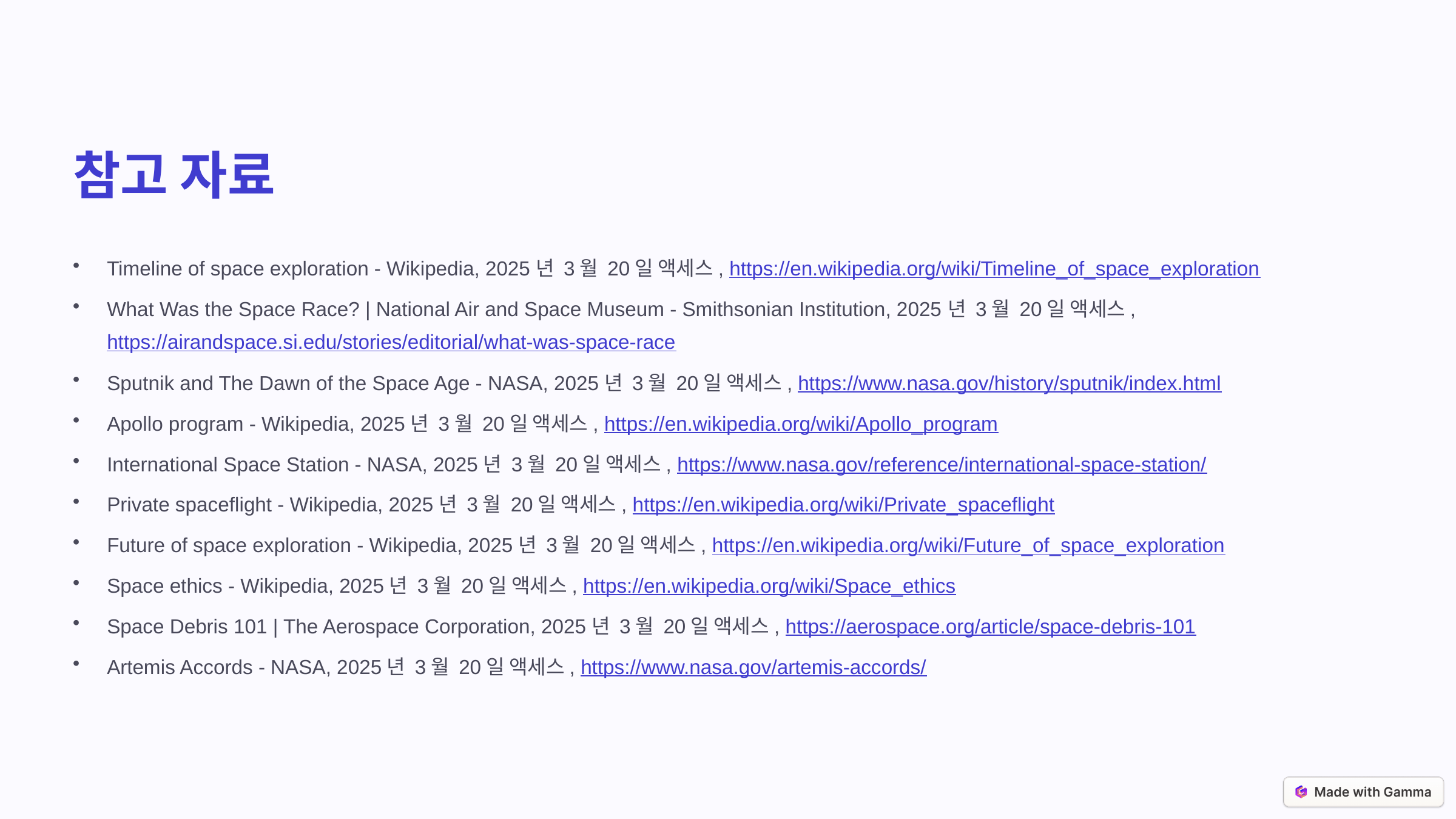

참고 자료
Timeline of space exploration - Wikipedia, 2025년 3월 20일 액세스, https://en.wikipedia.org/wiki/Timeline_of_space_exploration
What Was the Space Race? | National Air and Space Museum - Smithsonian Institution, 2025년 3월 20일 액세스, https://airandspace.si.edu/stories/editorial/what-was-space-race
Sputnik and The Dawn of the Space Age - NASA, 2025년 3월 20일 액세스, https://www.nasa.gov/history/sputnik/index.html
Apollo program - Wikipedia, 2025년 3월 20일 액세스, https://en.wikipedia.org/wiki/Apollo_program
International Space Station - NASA, 2025년 3월 20일 액세스, https://www.nasa.gov/reference/international-space-station/
Private spaceflight - Wikipedia, 2025년 3월 20일 액세스, https://en.wikipedia.org/wiki/Private_spaceflight
Future of space exploration - Wikipedia, 2025년 3월 20일 액세스, https://en.wikipedia.org/wiki/Future_of_space_exploration
Space ethics - Wikipedia, 2025년 3월 20일 액세스, https://en.wikipedia.org/wiki/Space_ethics
Space Debris 101 | The Aerospace Corporation, 2025년 3월 20일 액세스, https://aerospace.org/article/space-debris-101
Artemis Accords - NASA, 2025년 3월 20일 액세스, https://www.nasa.gov/artemis-accords/